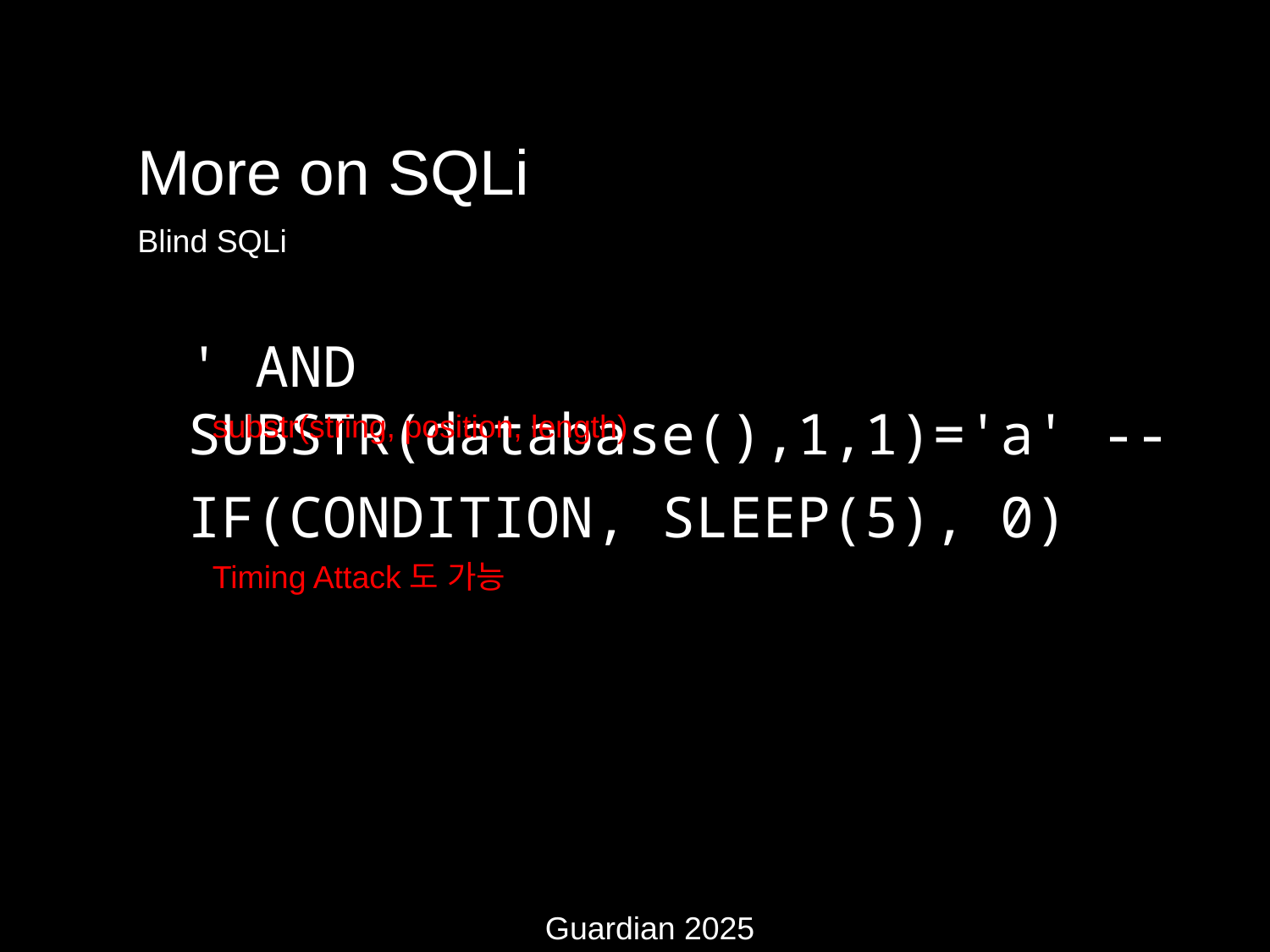

More on SQLi
Blind SQLi
' AND SUBSTR(database(),1,1)='a' --
substr(string, position, length)
IF(CONDITION, SLEEP(5), 0)
Timing Attack도 가능